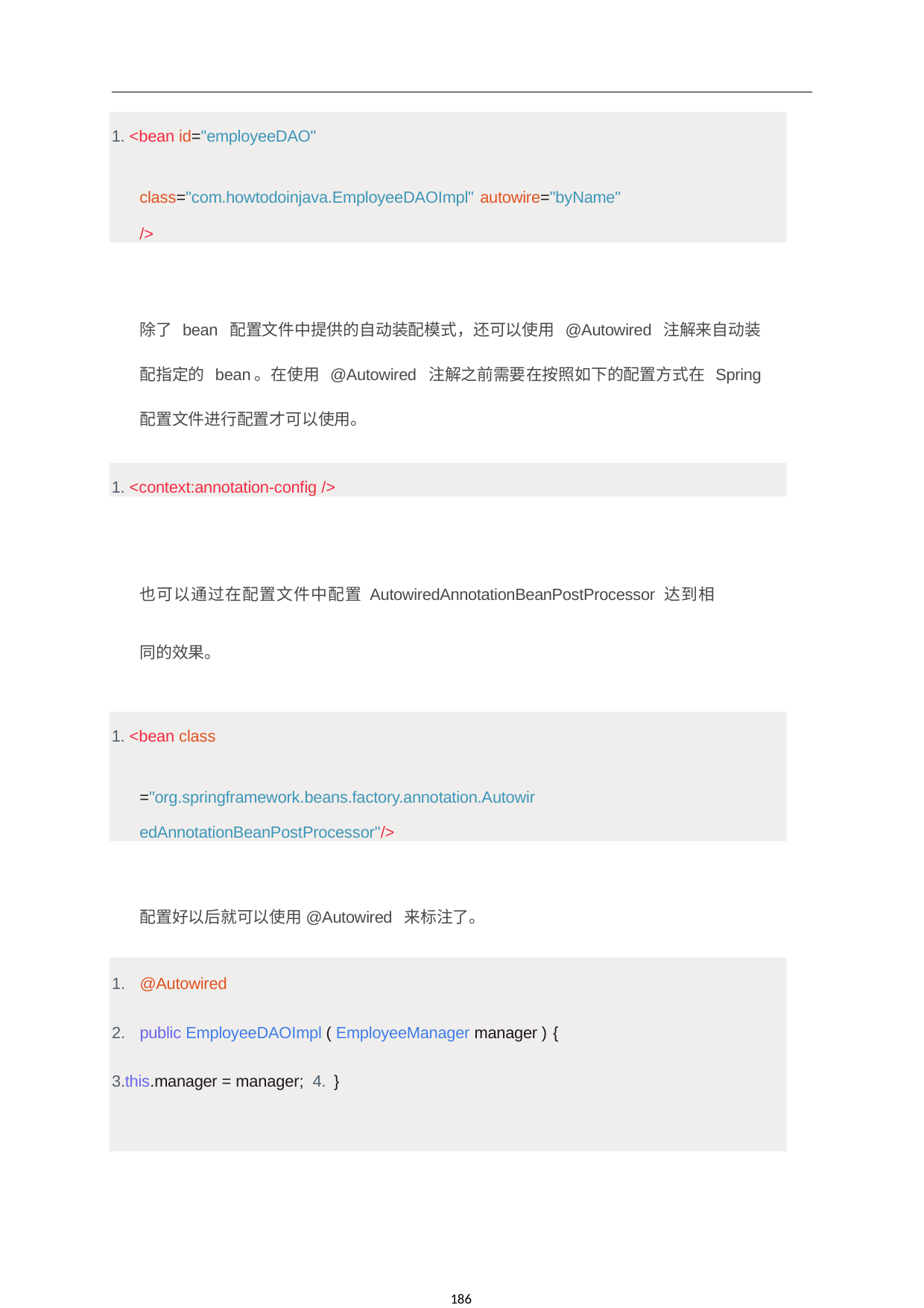

1. <bean id="employeeDAO"

class="com.howtodoinjava.EmployeeDAOImpl" autowire="byName"

/>
除了 bean 配置文件中提供的自动装配模式，还可以使用 @Autowired 注解来自动装
配指定的 bean。在使用 @Autowired 注解之前需要在按照如下的配置方式在 Spring  配置文件进行配置才可以使用。
1. <context:annotation-config />
也可以通过在配置文件中配置 AutowiredAnnotationBeanPostProcessor 达到相

同的效果。
1. <bean class

="org.springframework.beans.factory.annotation.Autowir  edAnnotationBeanPostProcessor"/>
配置好以后就可以使用@Autowired 来标注了。

@Autowired

public EmployeeDAOImpl ( EmployeeManager manager ) {
this.manager = manager;  4. }

186